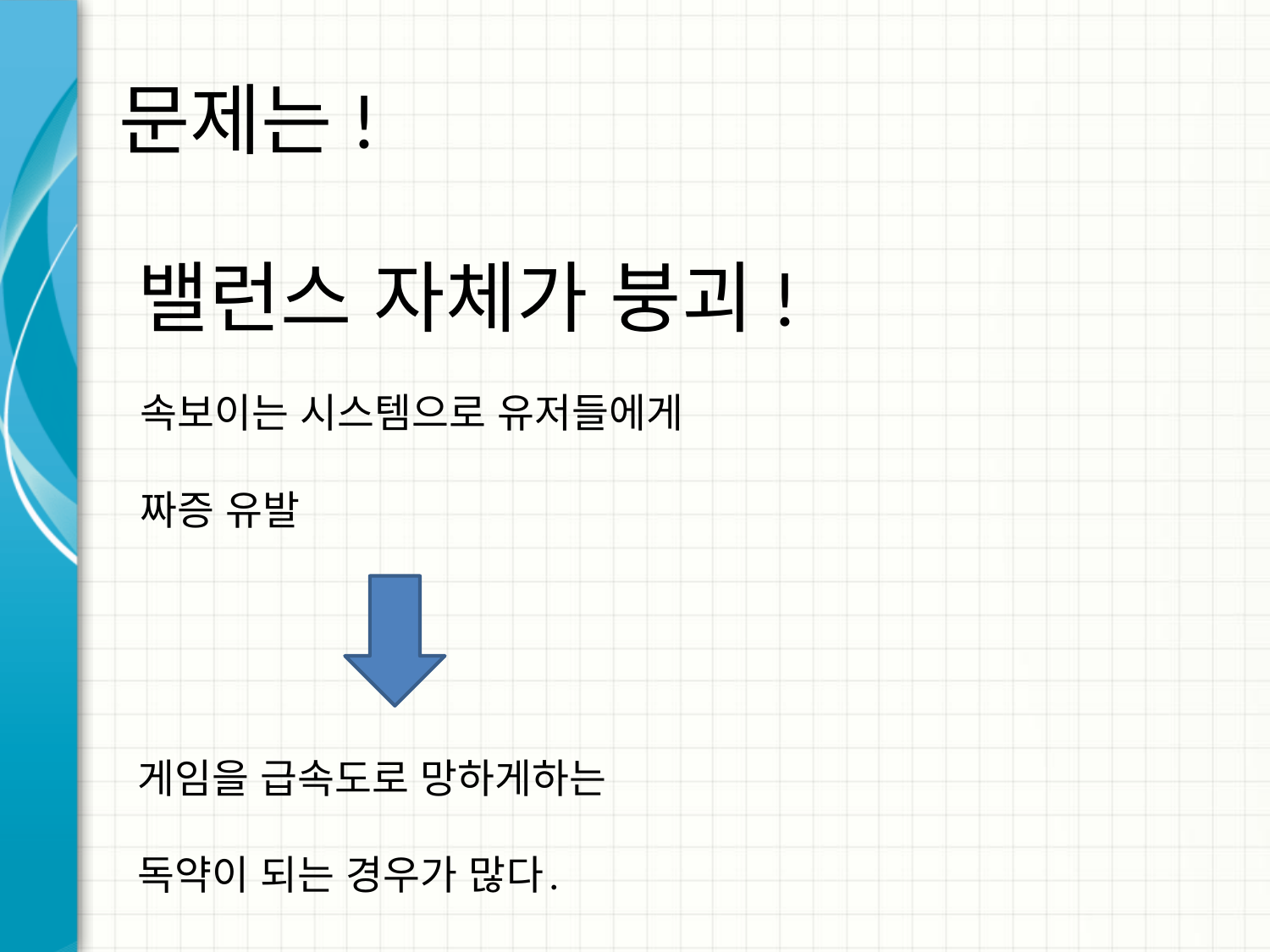

# 문제는!
밸런스 자체가 붕괴!
속보이는 시스템으로 유저들에게

짜증 유발

게임을 급속도로 망하게하는

독약이 되는 경우가 많다.